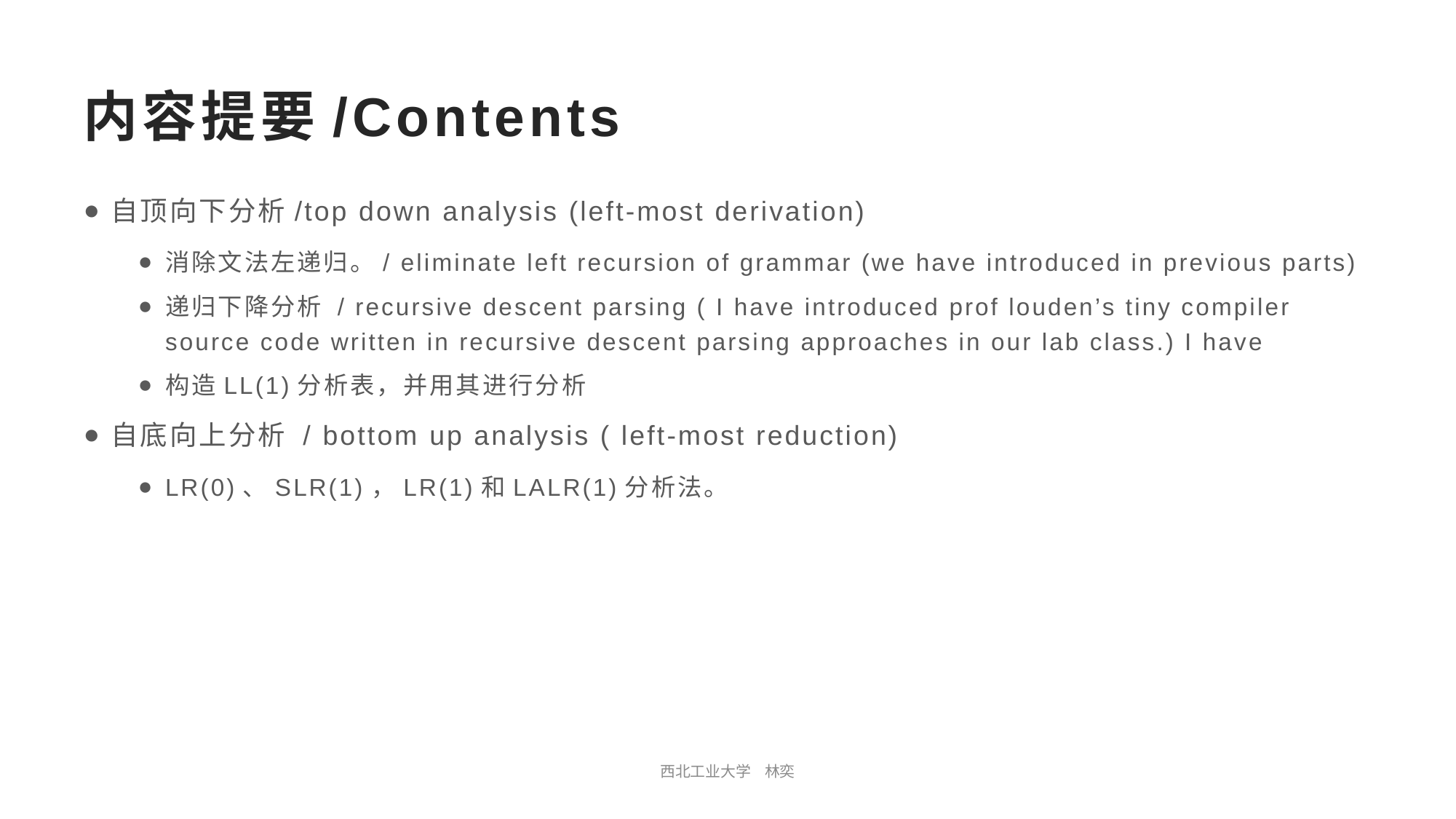

# 内容提要/Contents
自顶向下分析/top down analysis (left-most derivation)
消除文法左递归。/ eliminate left recursion of grammar (we have introduced in previous parts)
递归下降分析 / recursive descent parsing ( I have introduced prof louden’s tiny compiler source code written in recursive descent parsing approaches in our lab class.) I have
构造LL(1)分析表，并用其进行分析
自底向上分析 / bottom up analysis ( left-most reduction)
LR(0)、SLR(1)，LR(1)和LALR(1)分析法。

西北工业大学    林奕
2